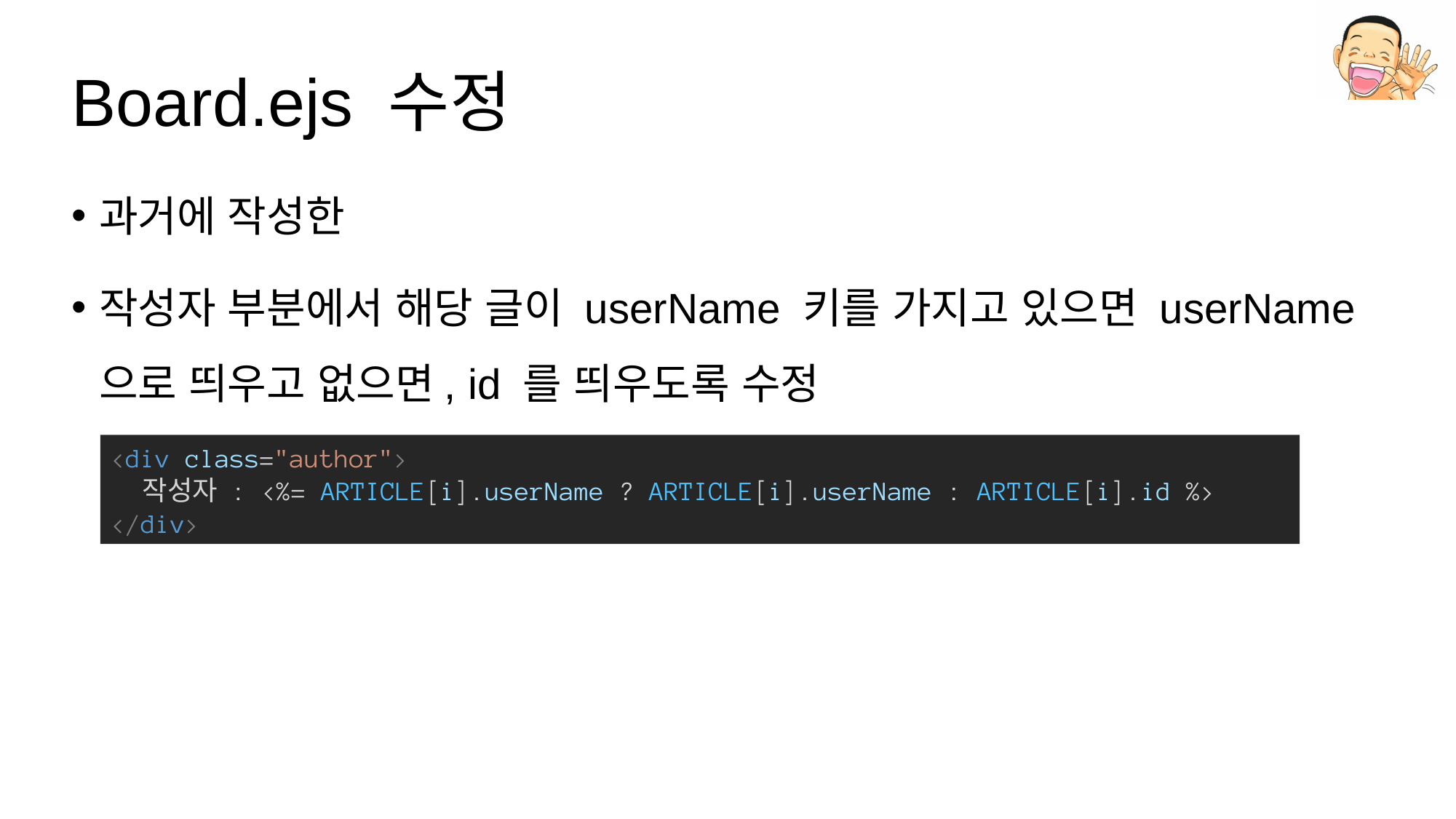

# Board.ejs 수정
과거에 작성한
작성자 부분에서 해당 글이 userName 키를 가지고 있으면 userName 으로 띄우고 없으면, id 를 띄우도록 수정
<div class="author">
    작성자 : <%= ARTICLE[i].userName ? ARTICLE[i].userName : ARTICLE[i].id %>
</div>